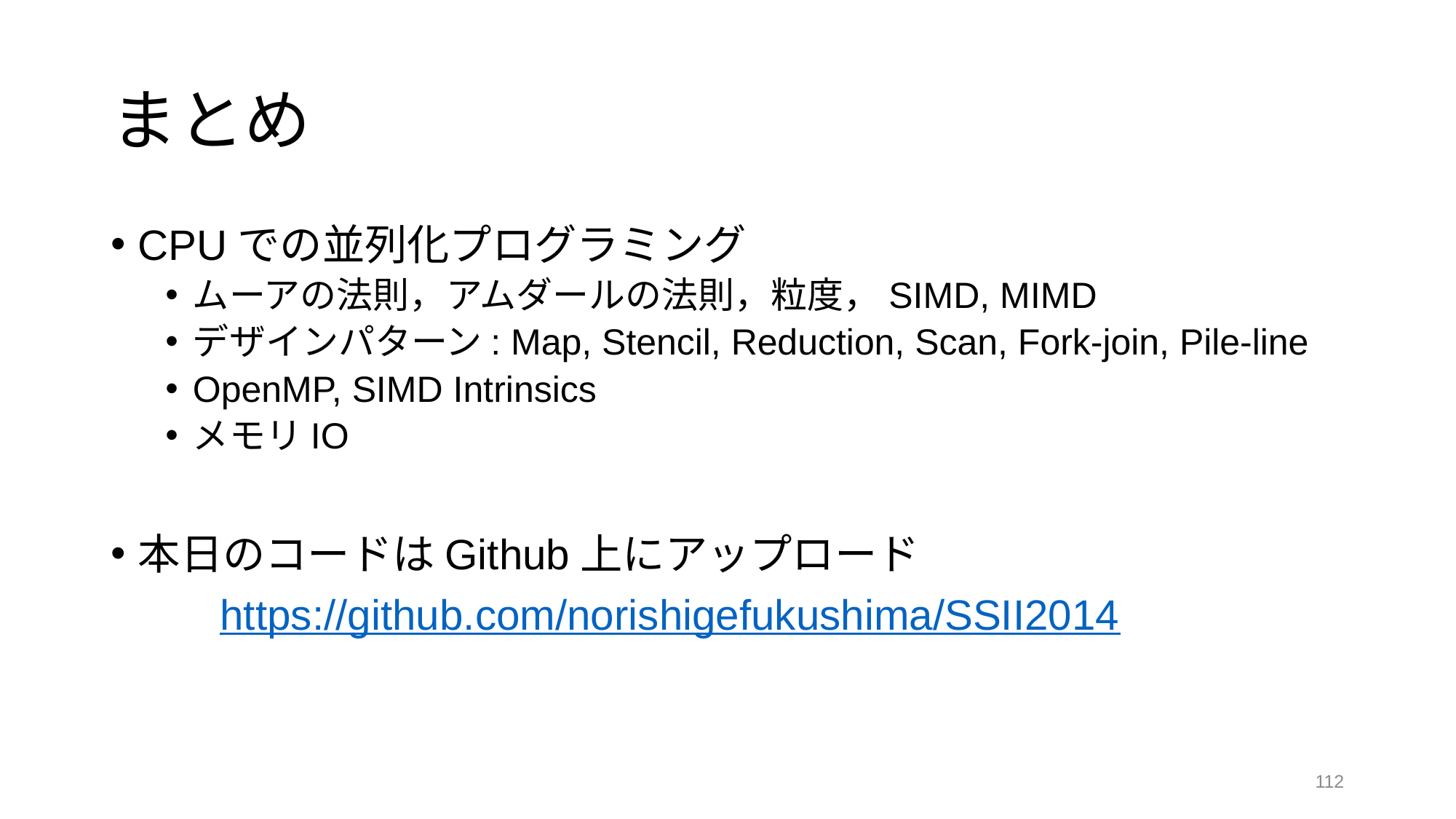

# まとめ
CPUでの並列化プログラミング
ムーアの法則，アムダールの法則，粒度，SIMD, MIMD
デザインパターン: Map, Stencil, Reduction, Scan, Fork-join, Pile-line
OpenMP, SIMD Intrinsics
メモリIO

本日のコードはGithub上にアップロード
	https://github.com/norishigefukushima/SSII2014
112